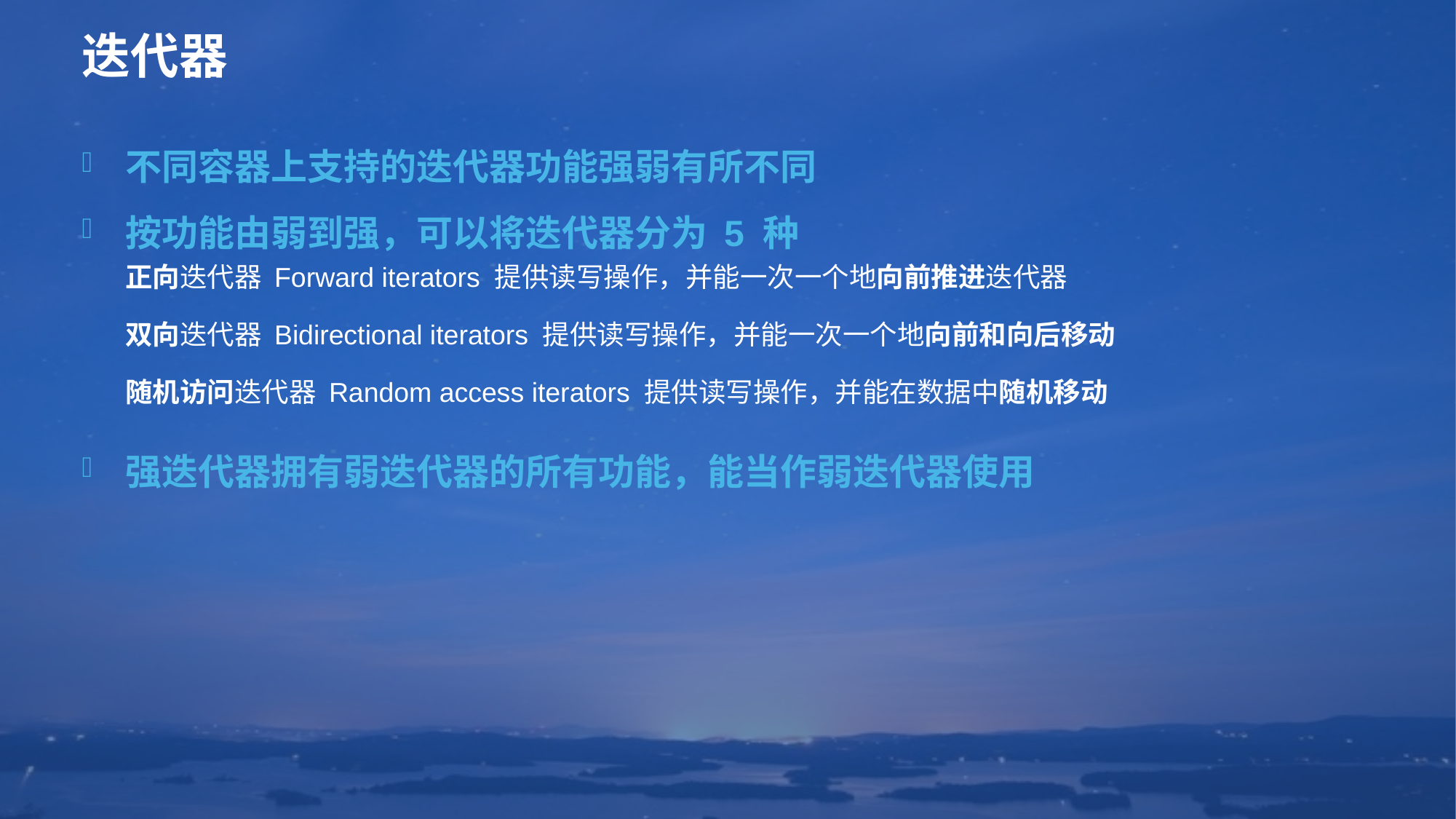

# 迭代器
不同容器上支持的迭代器功能强弱有所不同
按功能由弱到强，可以将迭代器分为 5 种
正向迭代器 Forward iterators 提供读写操作，并能一次一个地向前推进迭代器
双向迭代器 Bidirectional iterators 提供读写操作，并能一次一个地向前和向后移动
随机访问迭代器 Random access iterators 提供读写操作，并能在数据中随机移动
强迭代器拥有弱迭代器的所有功能，能当作弱迭代器使用